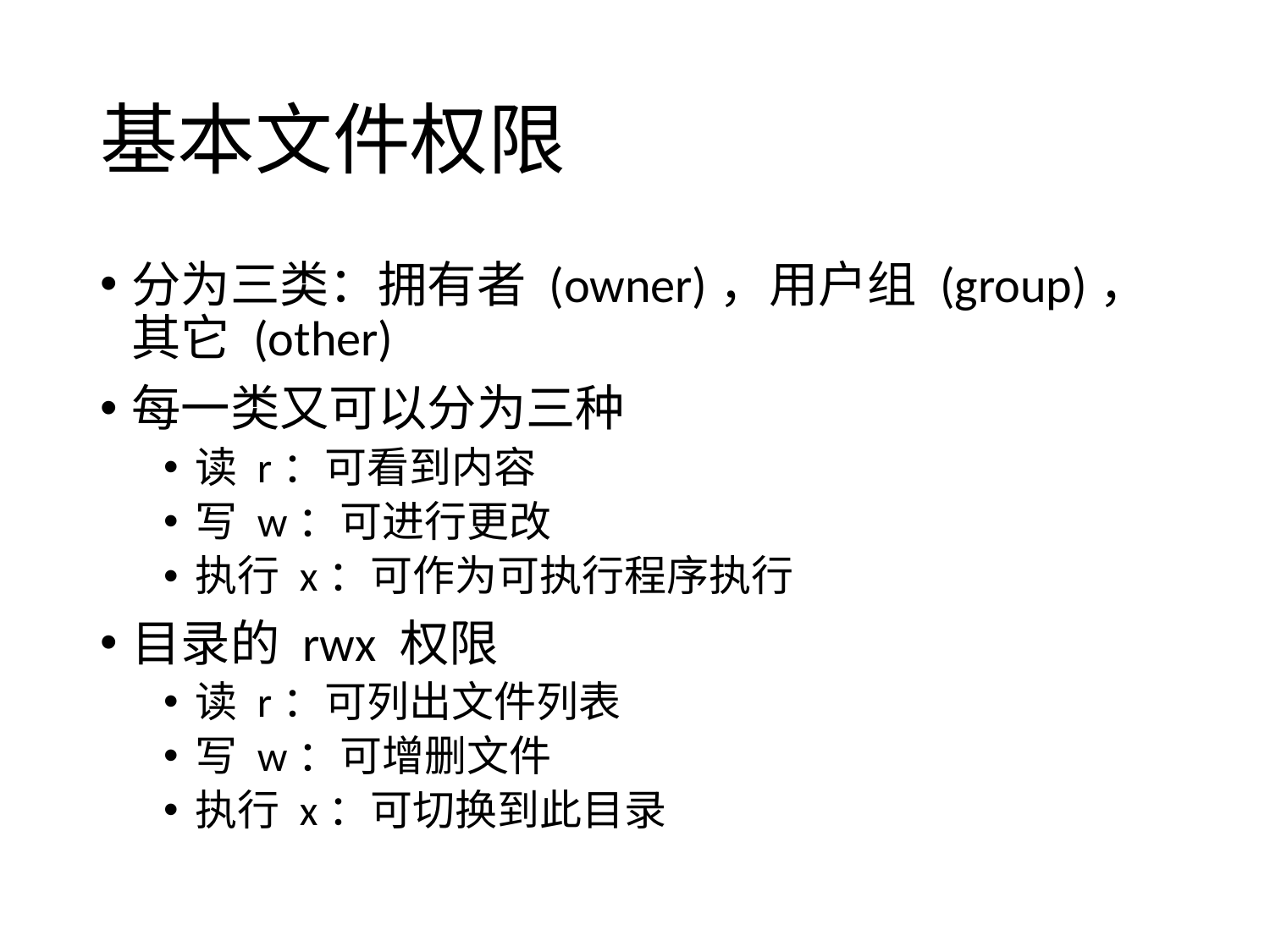

# 基本文件权限
分为三类：拥有者 (owner)，用户组 (group)，其它 (other)
每一类又可以分为三种
读 r：可看到内容
写 w：可进行更改
执行 x：可作为可执行程序执行
目录的 rwx 权限
读 r：可列出文件列表
写 w：可增删文件
执行 x：可切换到此目录